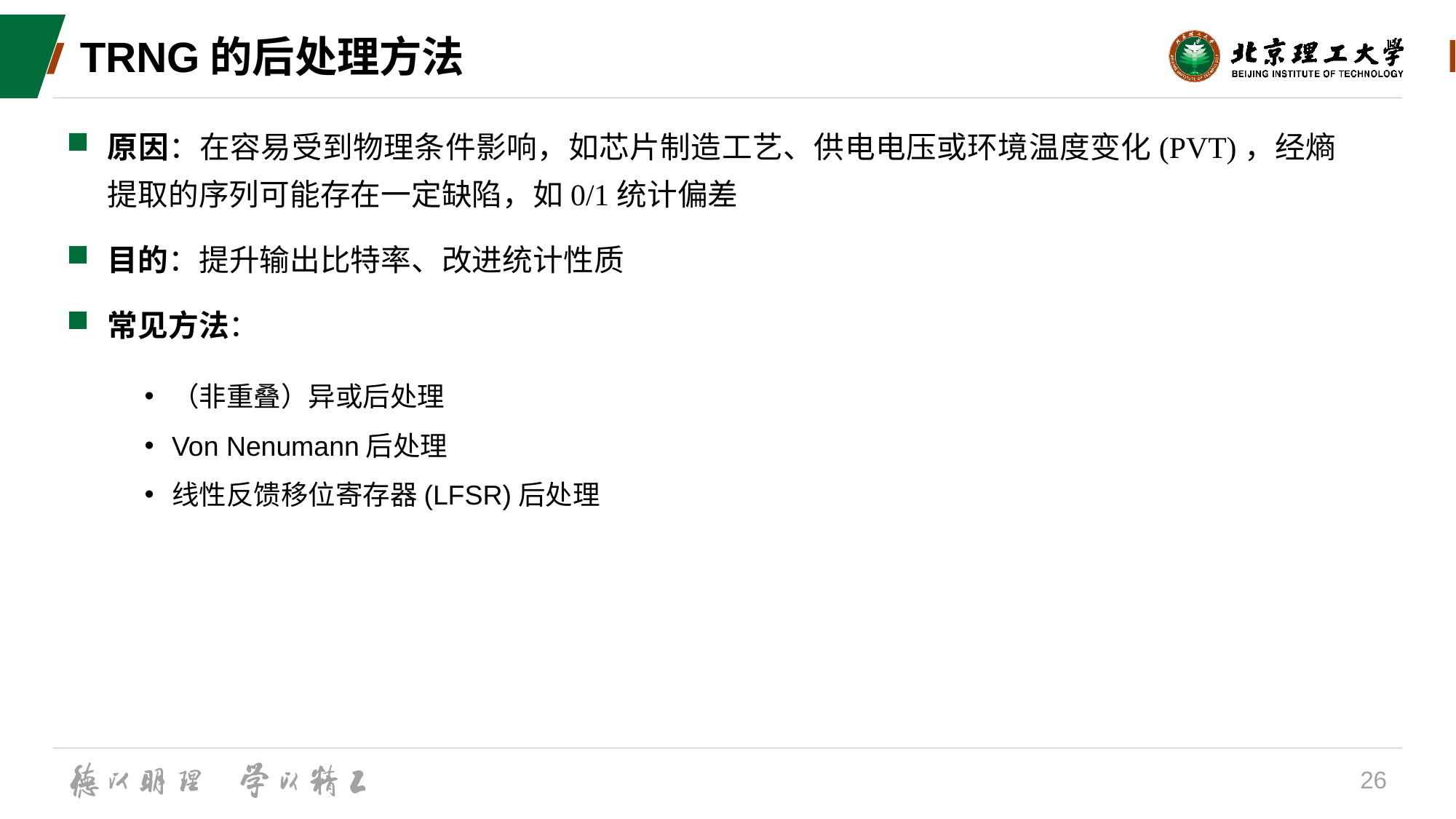

# TRNG的后处理方法
原因：在容易受到物理条件影响，如芯片制造工艺、供电电压或环境温度变化(PVT)，经熵提取的序列可能存在一定缺陷，如0/1统计偏差
目的：提升输出比特率、改进统计性质
常见方法：
（非重叠）异或后处理
Von Nenumann后处理
线性反馈移位寄存器(LFSR)后处理